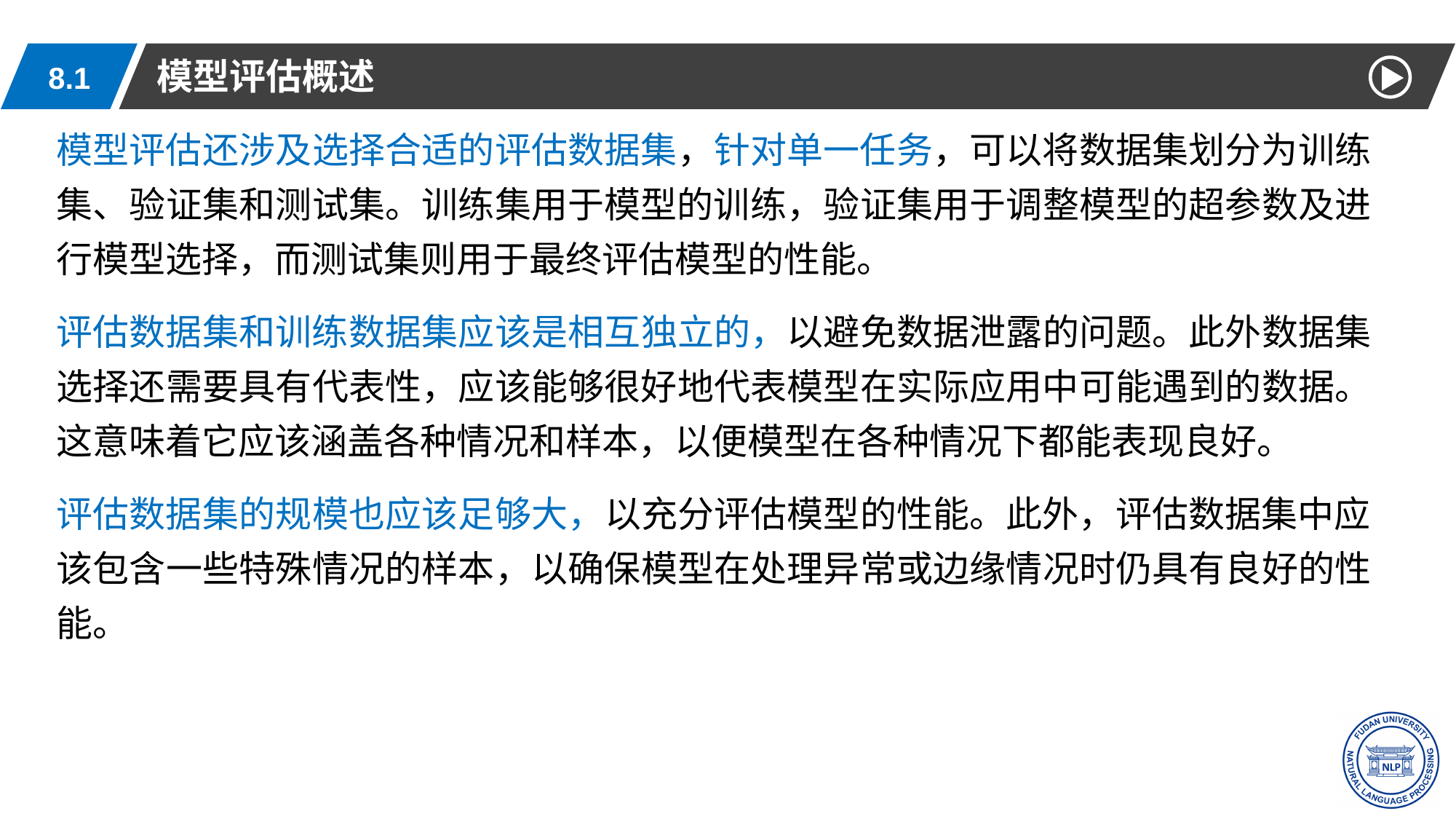

模型评估概述
8.1

模型评估还涉及选择合适的评估数据集，针对单一任务，可以将数据集划分为训练集、验证集和测试集。训练集用于模型的训练，验证集用于调整模型的超参数及进行模型选择，而测试集则用于最终评估模型的性能。
评估数据集和训练数据集应该是相互独立的，以避免数据泄露的问题。此外数据集选择还需要具有代表性，应该能够很好地代表模型在实际应用中可能遇到的数据。这意味着它应该涵盖各种情况和样本，以便模型在各种情况下都能表现良好。
评估数据集的规模也应该足够大，以充分评估模型的性能。此外，评估数据集中应该包含一些特殊情况的样本，以确保模型在处理异常或边缘情况时仍具有良好的性能。
8